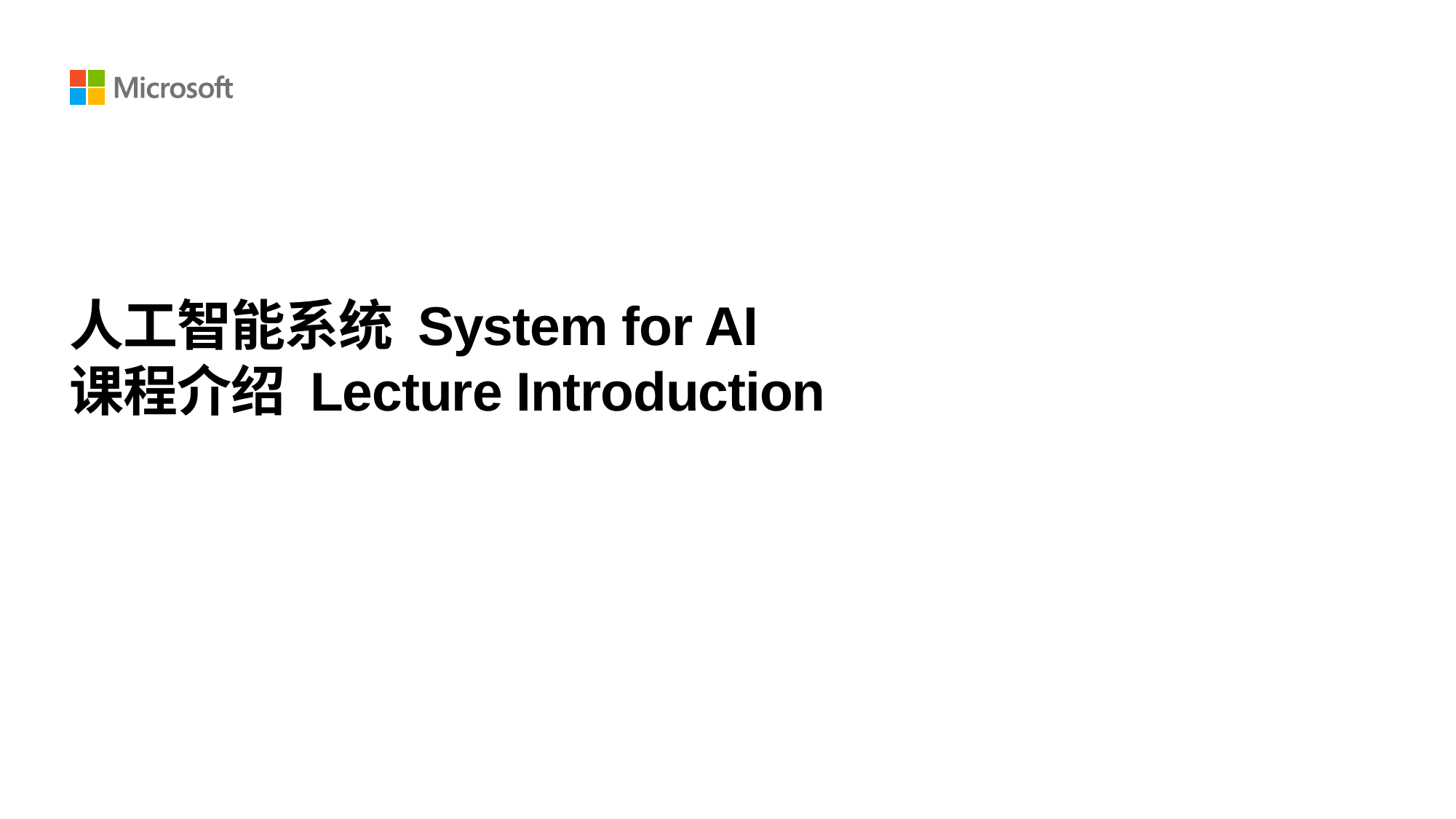

1
# 人工智能系统 System for AI   课程介绍 Lecture Introduction